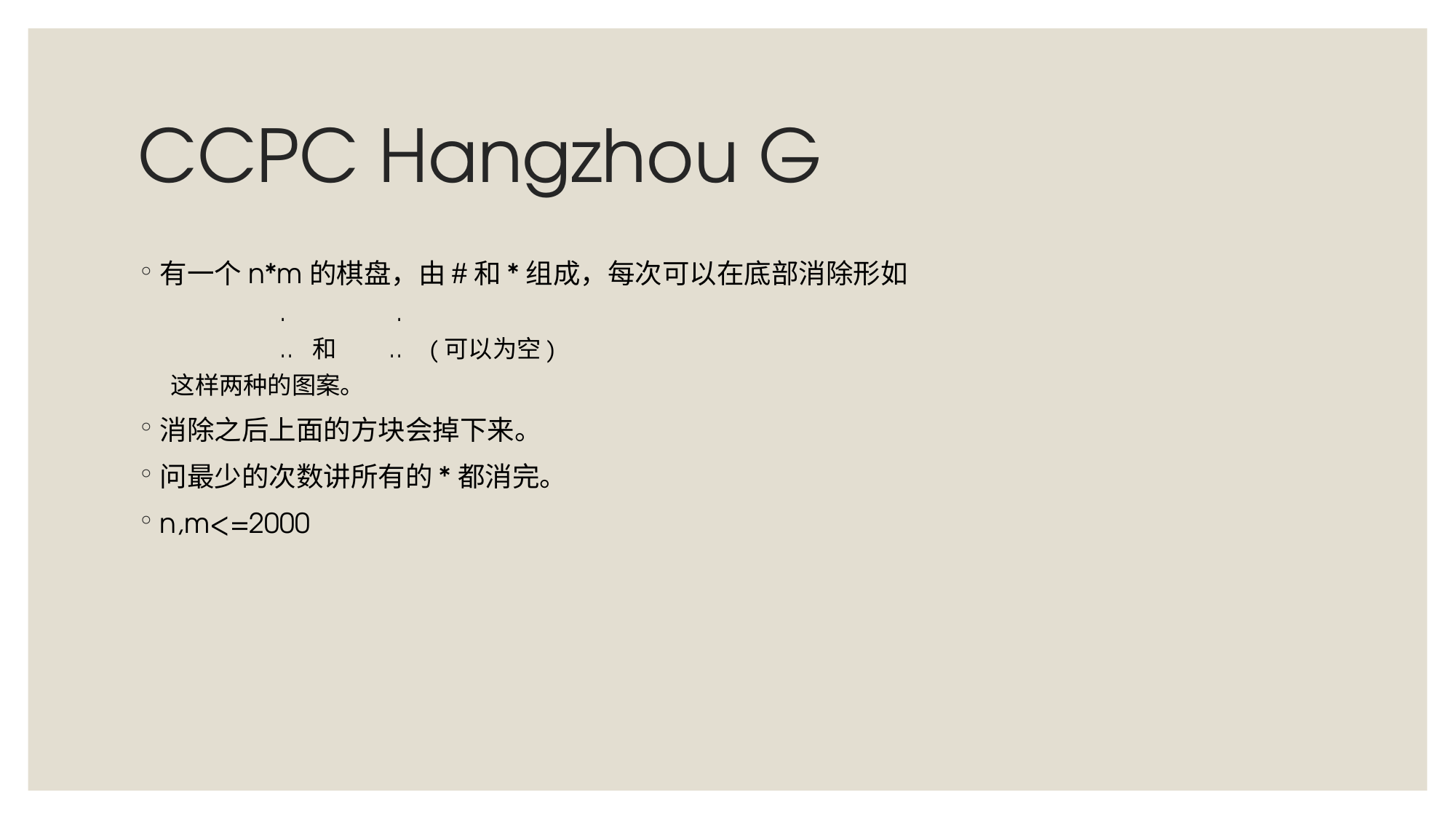

# CCPC Hangzhou G
有一个n*m的棋盘，由#和*组成，每次可以在底部消除形如
	.	 .
	..  和	..    (可以为空)
这样两种的图案。
消除之后上面的方块会掉下来。
问最少的次数讲所有的*都消完。
n,m<=2000